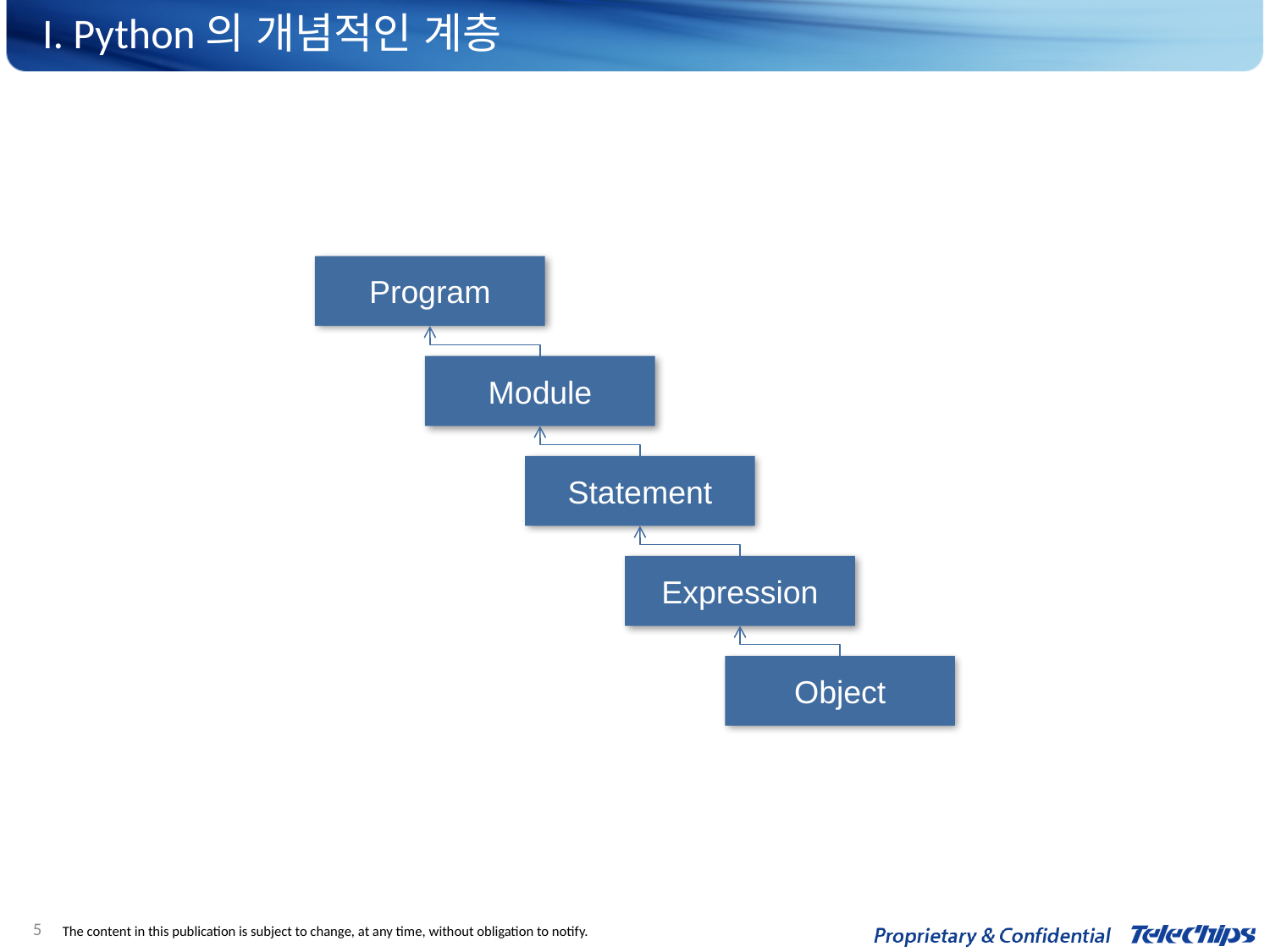

# I. Python의 개념적인 계층
Program
Module
Statement
Expression
Object
5